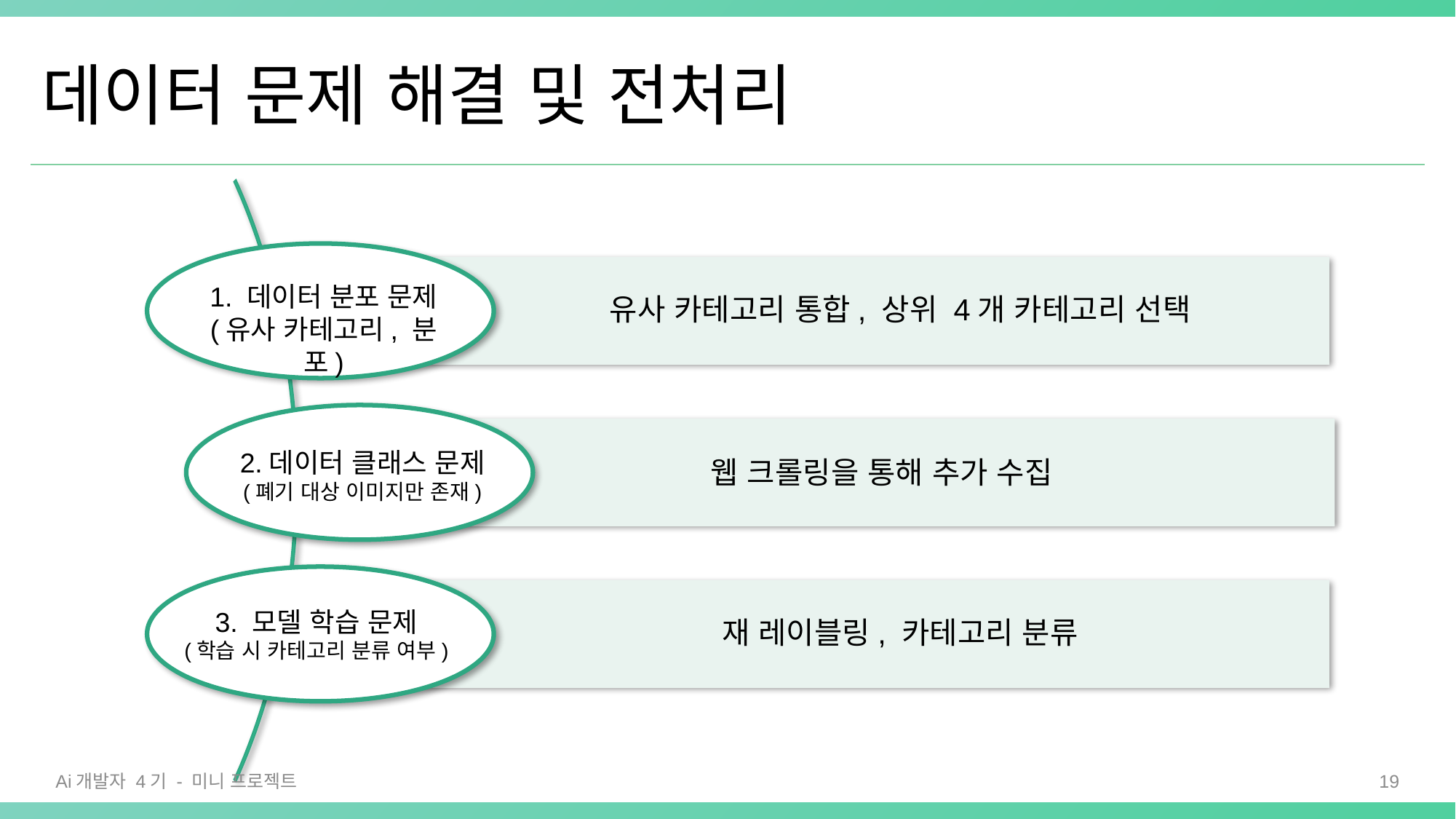

# 데이터 문제 해결 및 전처리
유사 카테고리 통합, 상위 4개 카테고리 선택

재 레이블링, 카테고리 분류
1. 데이터 분포 문제
(유사 카테고리, 분포)
2.데이터 클래스 문제
(폐기 대상 이미지만 존재)
웹 크롤링을 통해 추가 수집

3. 모델 학습 문제
(학습 시 카테고리 분류 여부)
Ai개발자 4기 - 미니 프로젝트
19